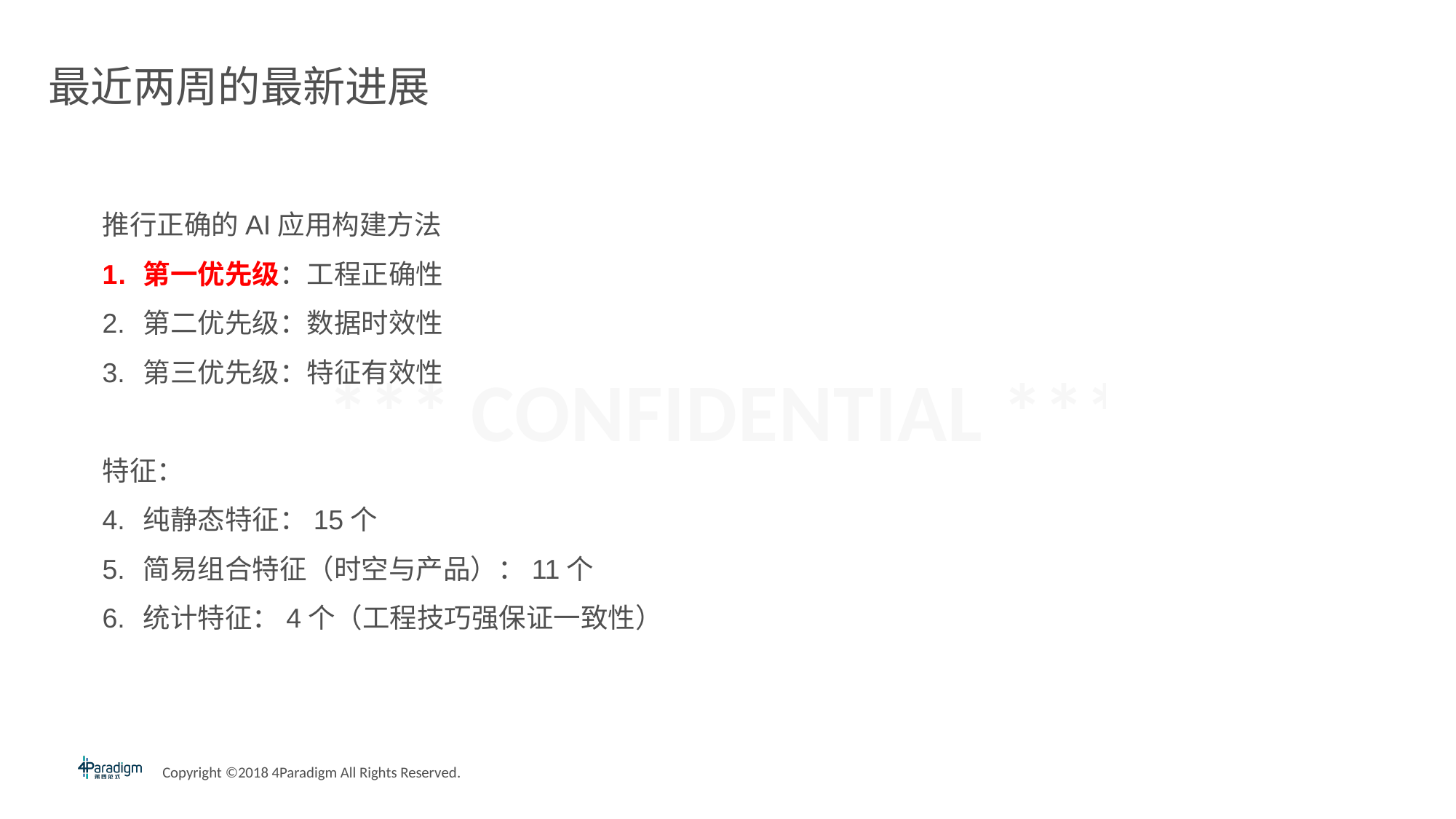

# 最近两周的最新进展
推行正确的AI应用构建方法
第一优先级：工程正确性
第二优先级：数据时效性
第三优先级：特征有效性

特征：
纯静态特征：15个
简易组合特征（时空与产品）：11个
统计特征：4个（工程技巧强保证一致性）